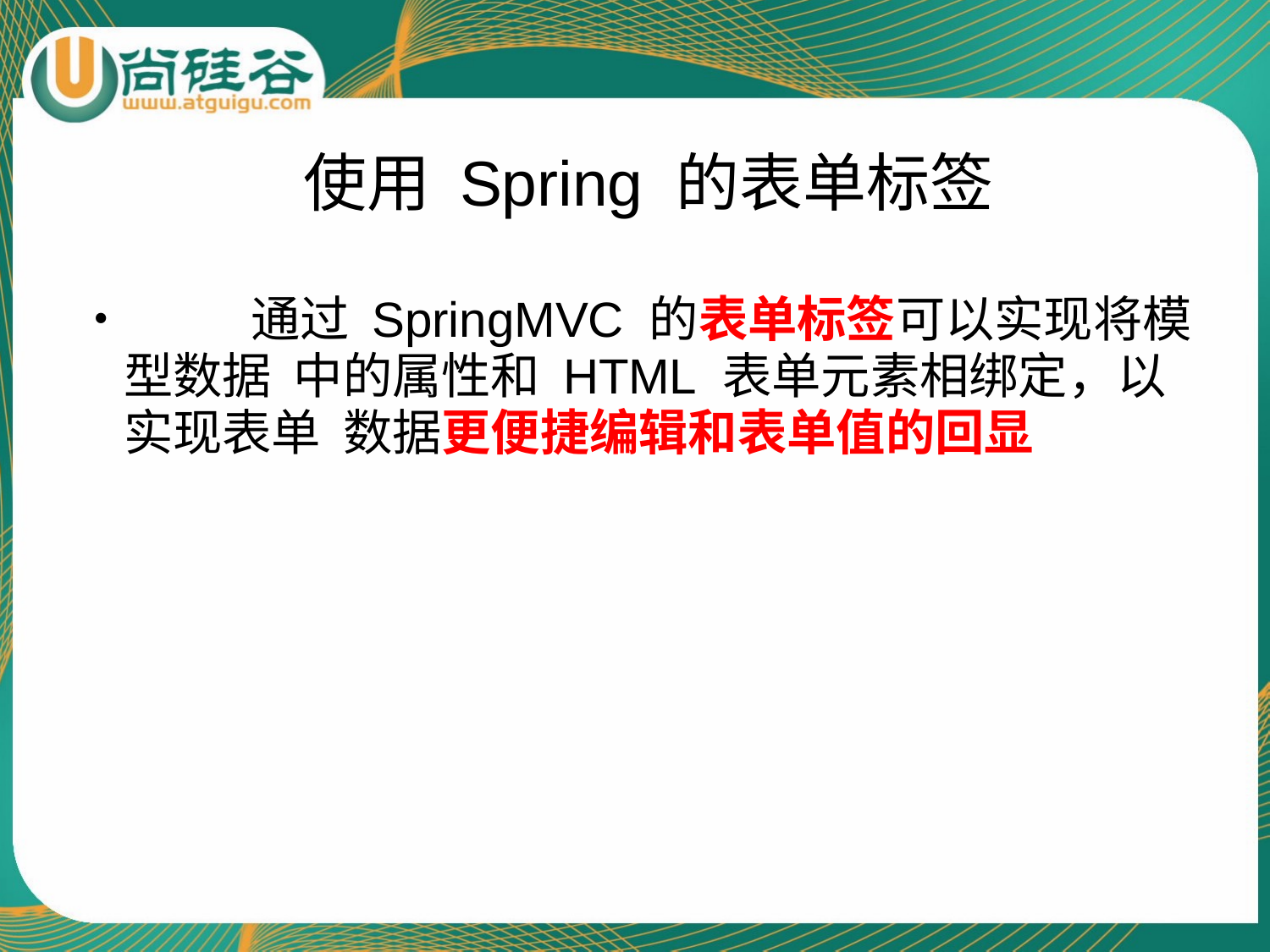

# 使用 Spring 的表单标签
•	通过 SpringMVC 的表单标签可以实现将模型数据  中的属性和 HTML 表单元素相绑定，以实现表单  数据更便捷编辑和表单值的回显